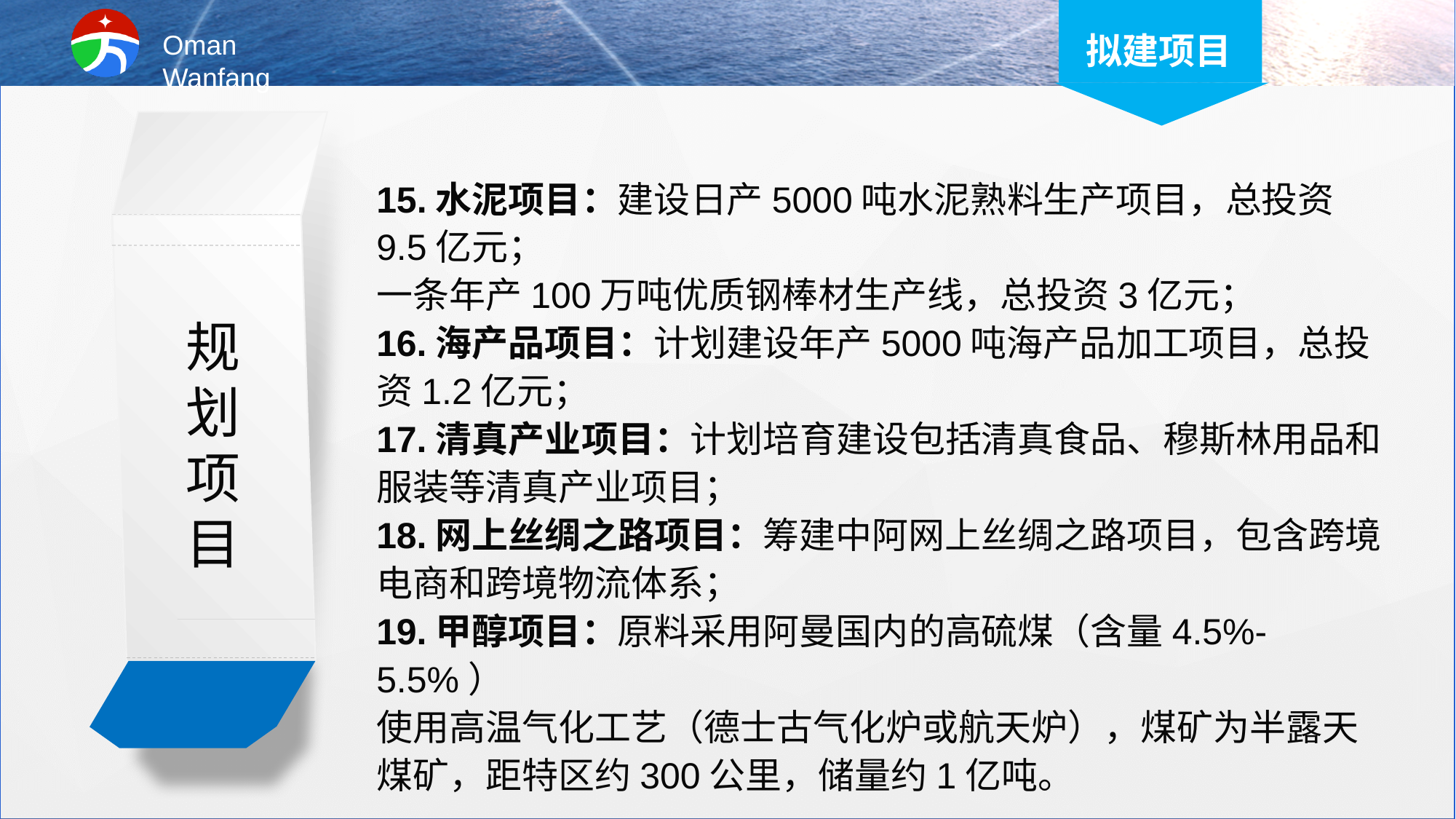

拟建项目

15.水泥项目：建设日产5000吨水泥熟料生产项目，总投资9.5亿元；
一条年产100万吨优质钢棒材生产线，总投资3亿元；
16.海产品项目：计划建设年产5000吨海产品加工项目，总投资1.2亿元；
17.清真产业项目：计划培育建设包括清真食品、穆斯林用品和服装等清真产业项目；
18.网上丝绸之路项目：筹建中阿网上丝绸之路项目，包含跨境电商和跨境物流体系；
19.甲醇项目：原料采用阿曼国内的高硫煤（含量4.5%-5.5%）
使用高温气化工艺（德士古气化炉或航天炉），煤矿为半露天煤矿，距特区约300公里，储量约1亿吨。

规
划
项
目